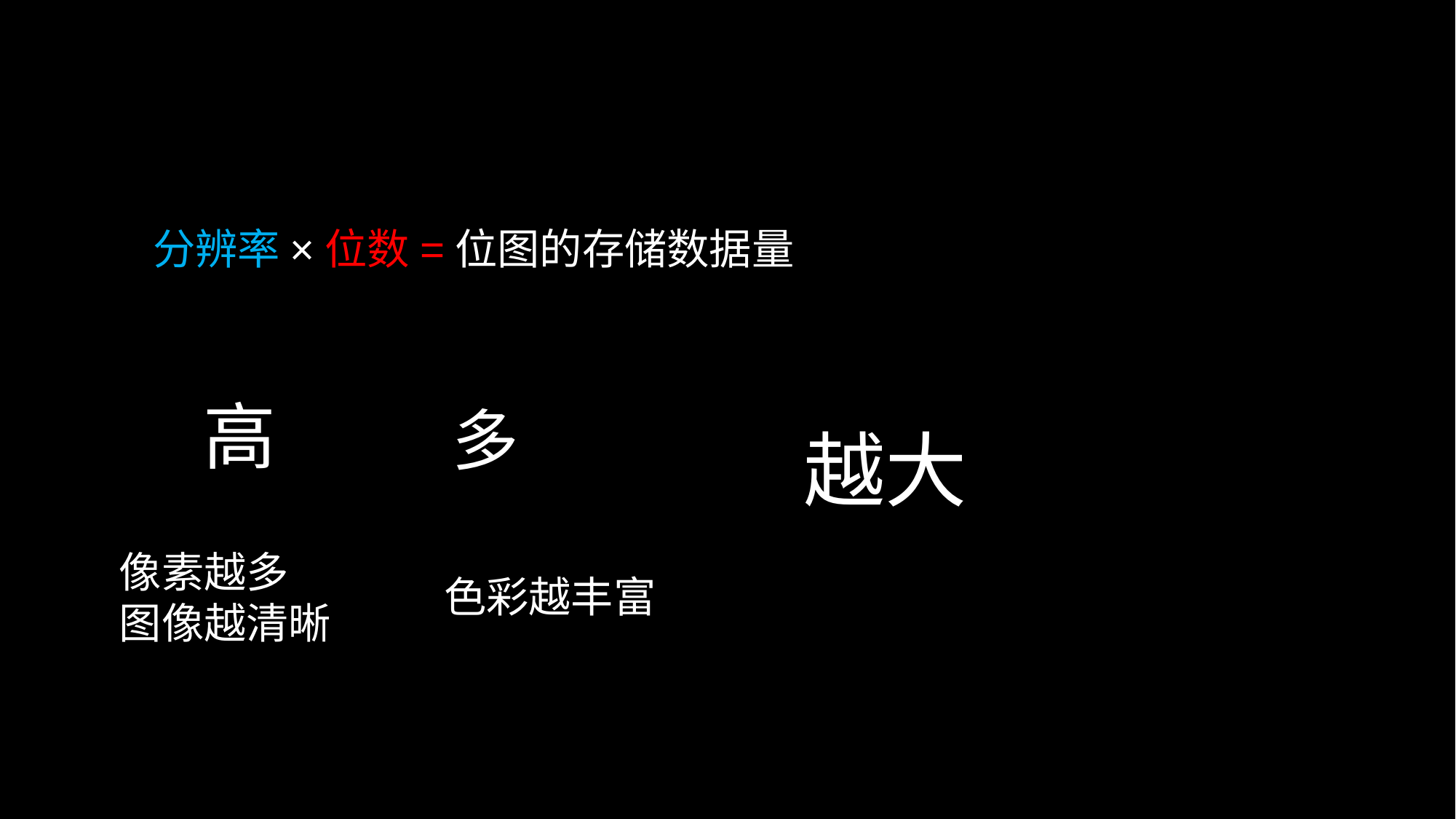

# 分辨率×位数=位图的存储数据量
高
多
越大
像素越多
图像越清晰
色彩越丰富